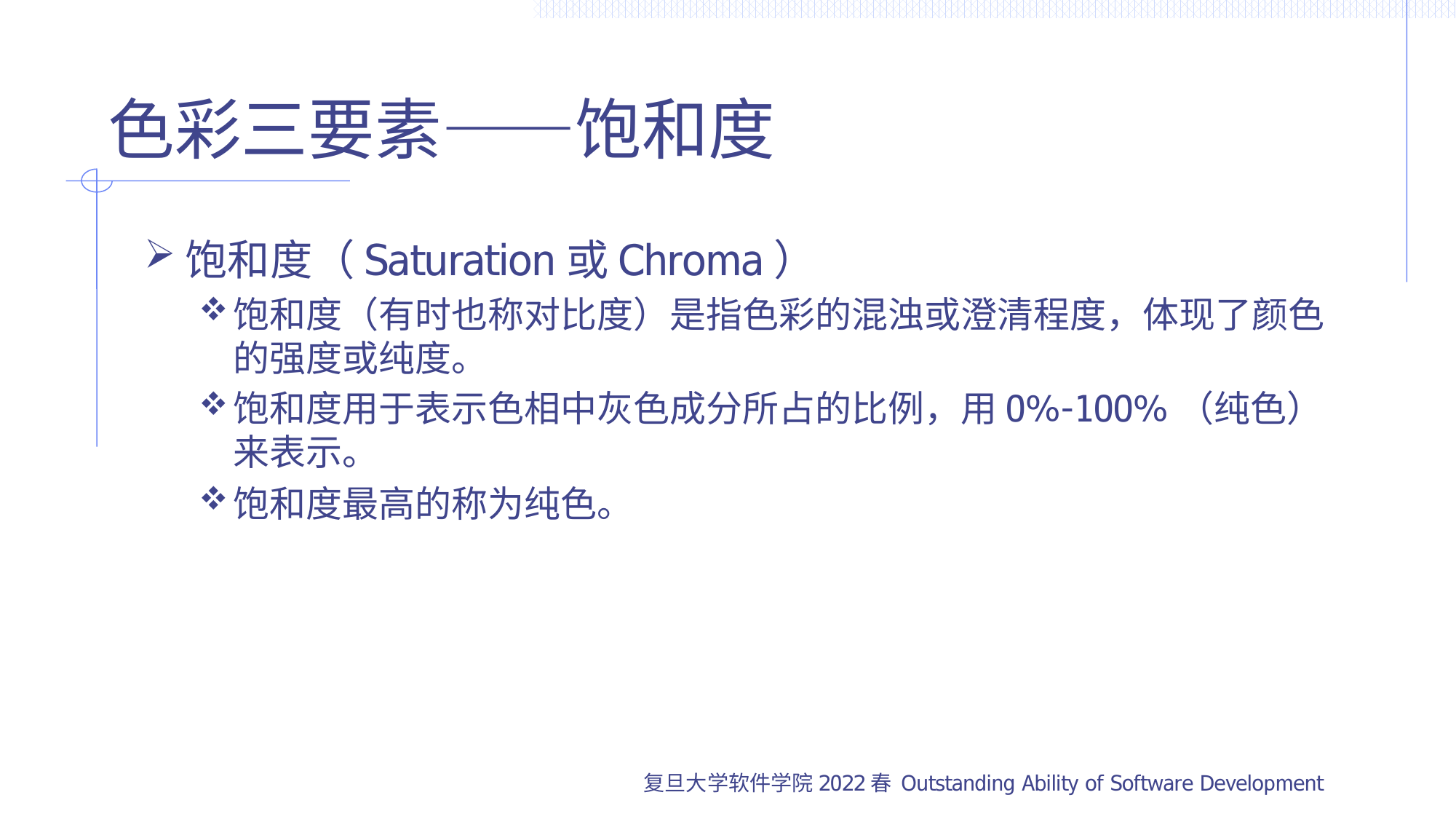

# 色彩三要素——饱和度
饱和度（Saturation或Chroma）
饱和度（有时也称对比度）是指色彩的混浊或澄清程度，体现了颜色的强度或纯度。
饱和度用于表示色相中灰色成分所占的比例，用0%-100%（纯色）来表示。
饱和度最高的称为纯色。